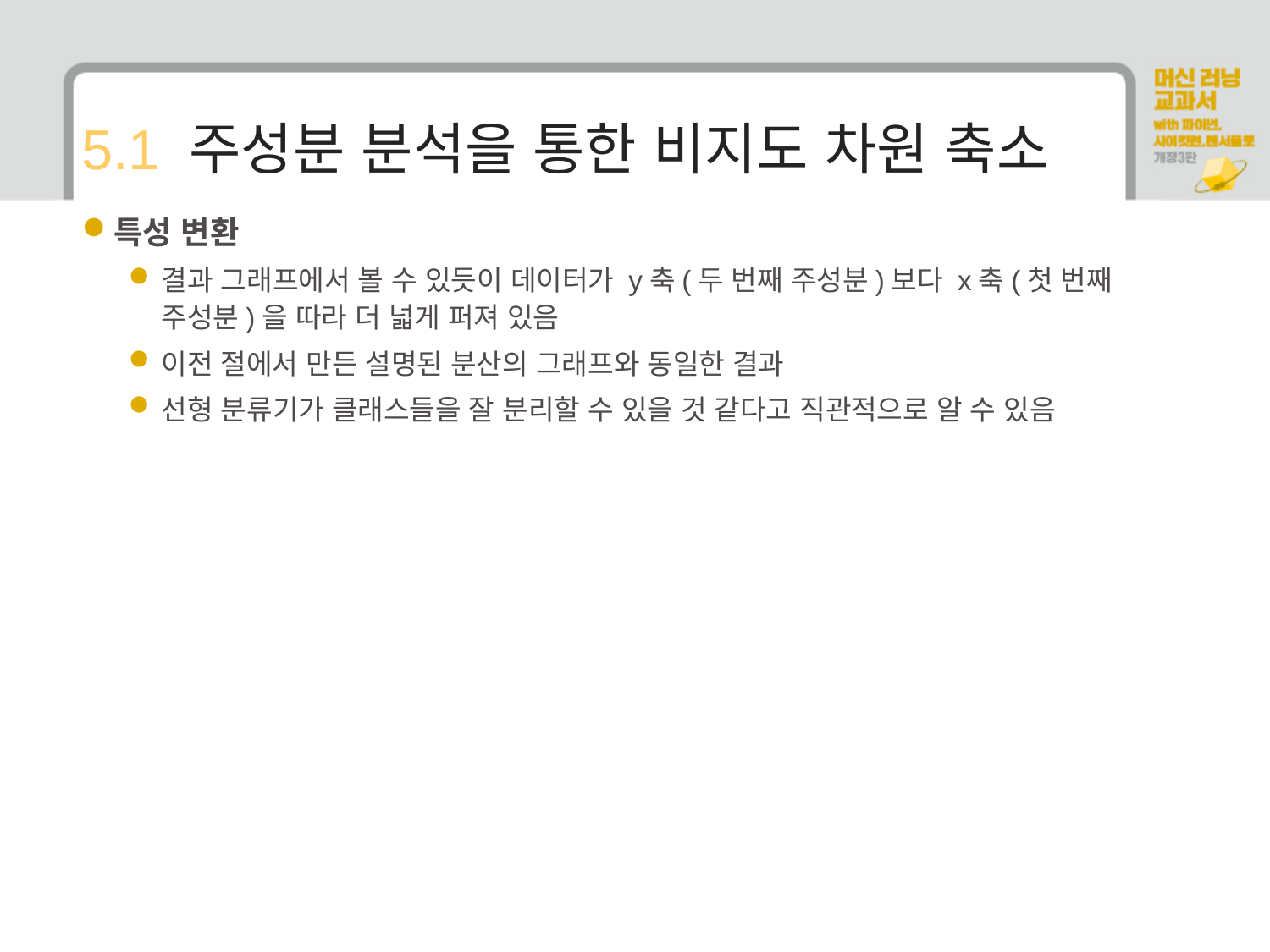

# 5.1 주성분 분석을 통한 비지도 차원 축소
특성 변환
결과 그래프에서 볼 수 있듯이 데이터가 y축(두 번째 주성분)보다 x축(첫 번째 주성분)을 따라 더 넓게 퍼져 있음
이전 절에서 만든 설명된 분산의 그래프와 동일한 결과
선형 분류기가 클래스들을 잘 분리할 수 있을 것 같다고 직관적으로 알 수 있음